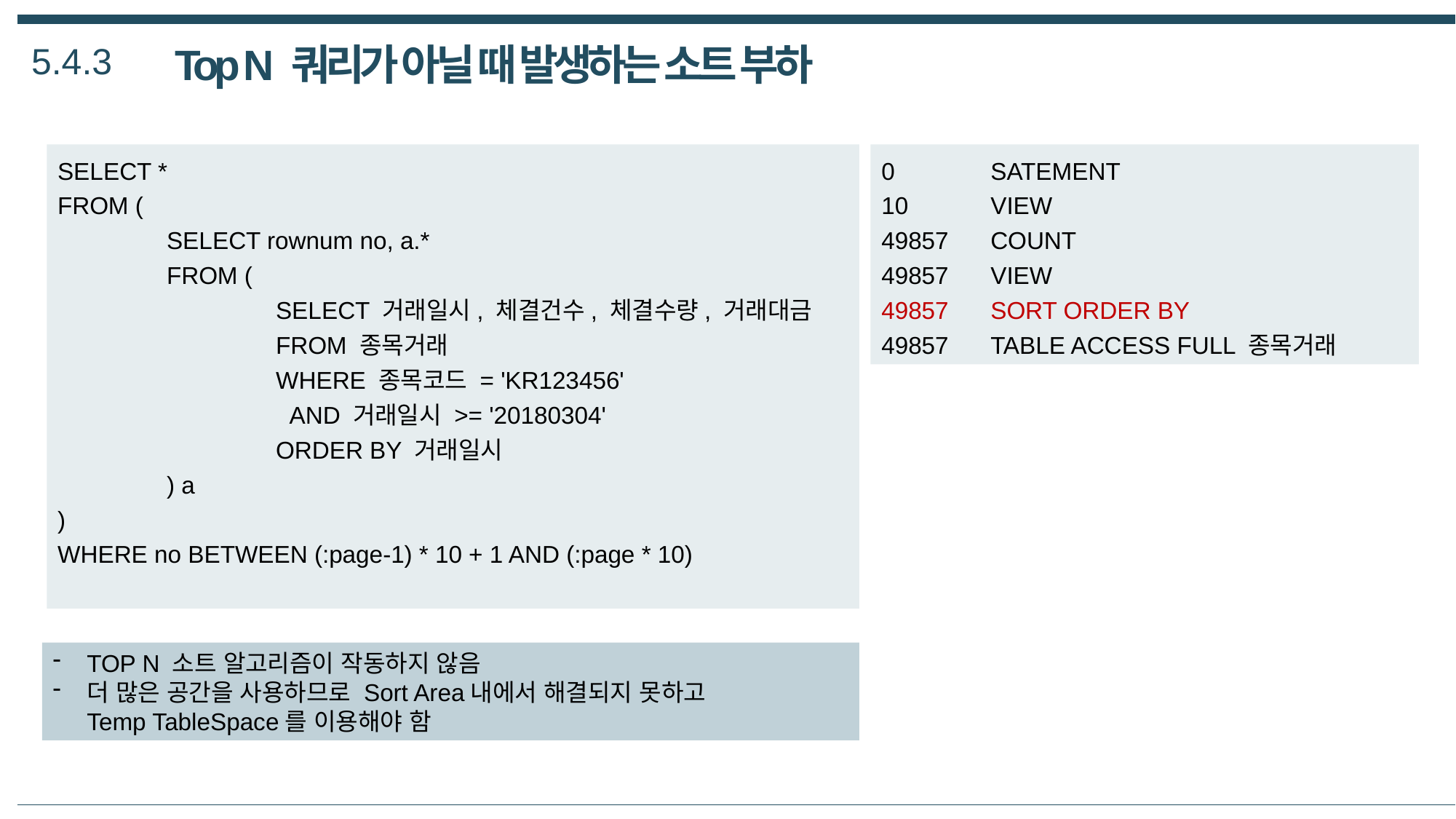

5.4.3
Top N 쿼리가 아닐 때 발생하는 소트 부하
SELECT *
FROM (
	SELECT rownum no, a.*
	FROM (
		SELECT 거래일시, 체결건수, 체결수량, 거래대금
		FROM 종목거래
		WHERE 종목코드 = 'KR123456'
		  AND 거래일시 >= '20180304'
		ORDER BY 거래일시
	) a
)
WHERE no BETWEEN (:page-1) * 10 + 1 AND (:page * 10)

0	SATEMENT
10 	VIEW
49857	COUNT
49857	VIEW
49857	SORT ORDER BY
49857	TABLE ACCESS FULL 종목거래
TOP N 소트 알고리즘이 작동하지 않음
더 많은 공간을 사용하므로 Sort Area내에서 해결되지 못하고
Temp TableSpace를 이용해야 함